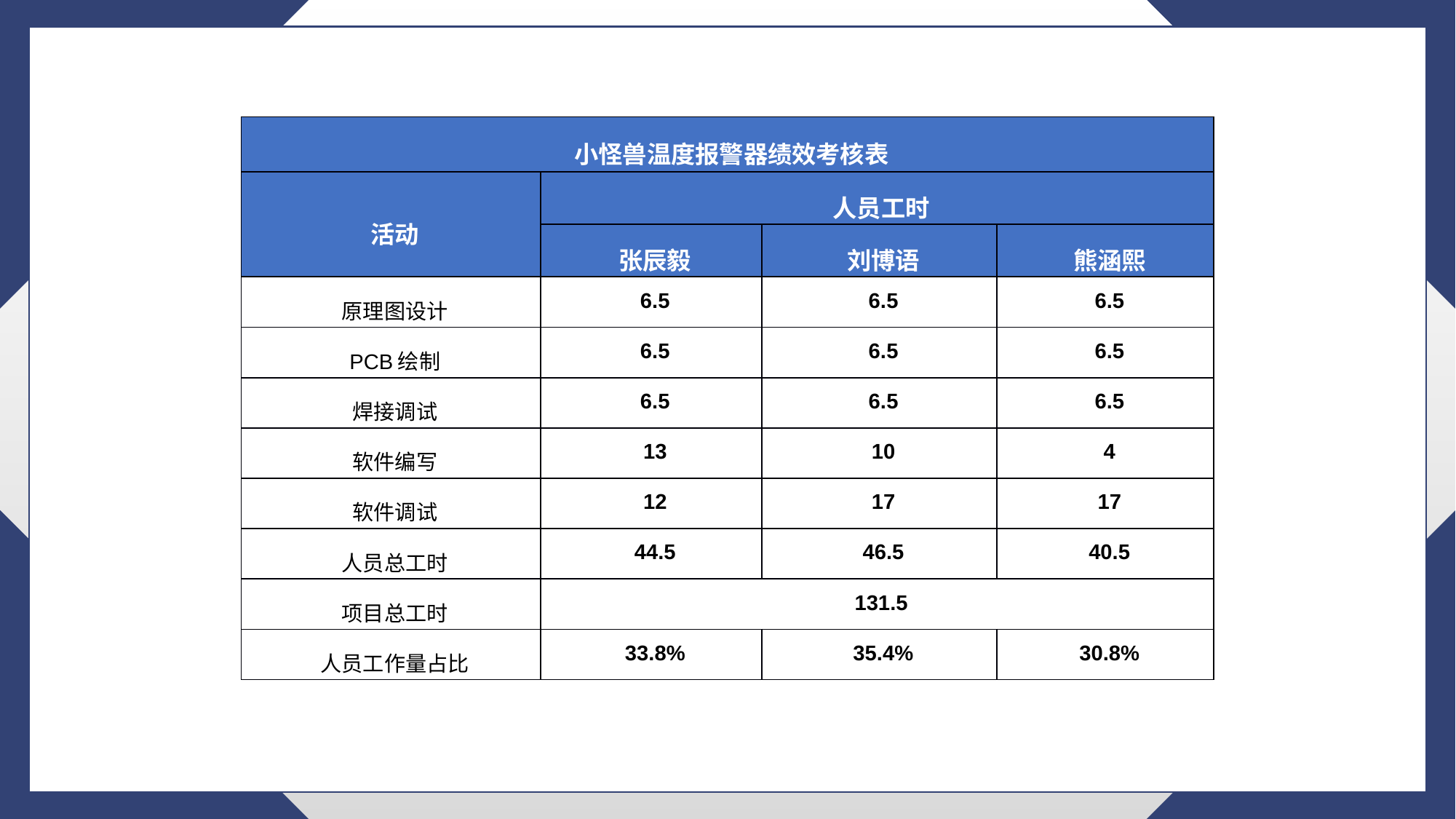

| 小怪兽温度报警器绩效考核表 |  |  |  |
| --- | --- | --- | --- |
| 活动 | 人员工时 |  |  |
|  | 张辰毅 | 刘博语 | 熊涵熙 |
| 原理图设计 | 6.5 | 6.5 | 6.5 |
| PCB绘制 | 6.5 | 6.5 | 6.5 |
| 焊接调试 | 6.5 | 6.5 | 6.5 |
| 软件编写 | 13 | 10 | 4 |
| 软件调试 | 12 | 17 | 17 |
| 人员总工时 | 44.5 | 46.5 | 40.5 |
| 项目总工时 | 131.5 |  |  |
| 人员工作量占比 | 33.8% | 35.4% | 30.8% |